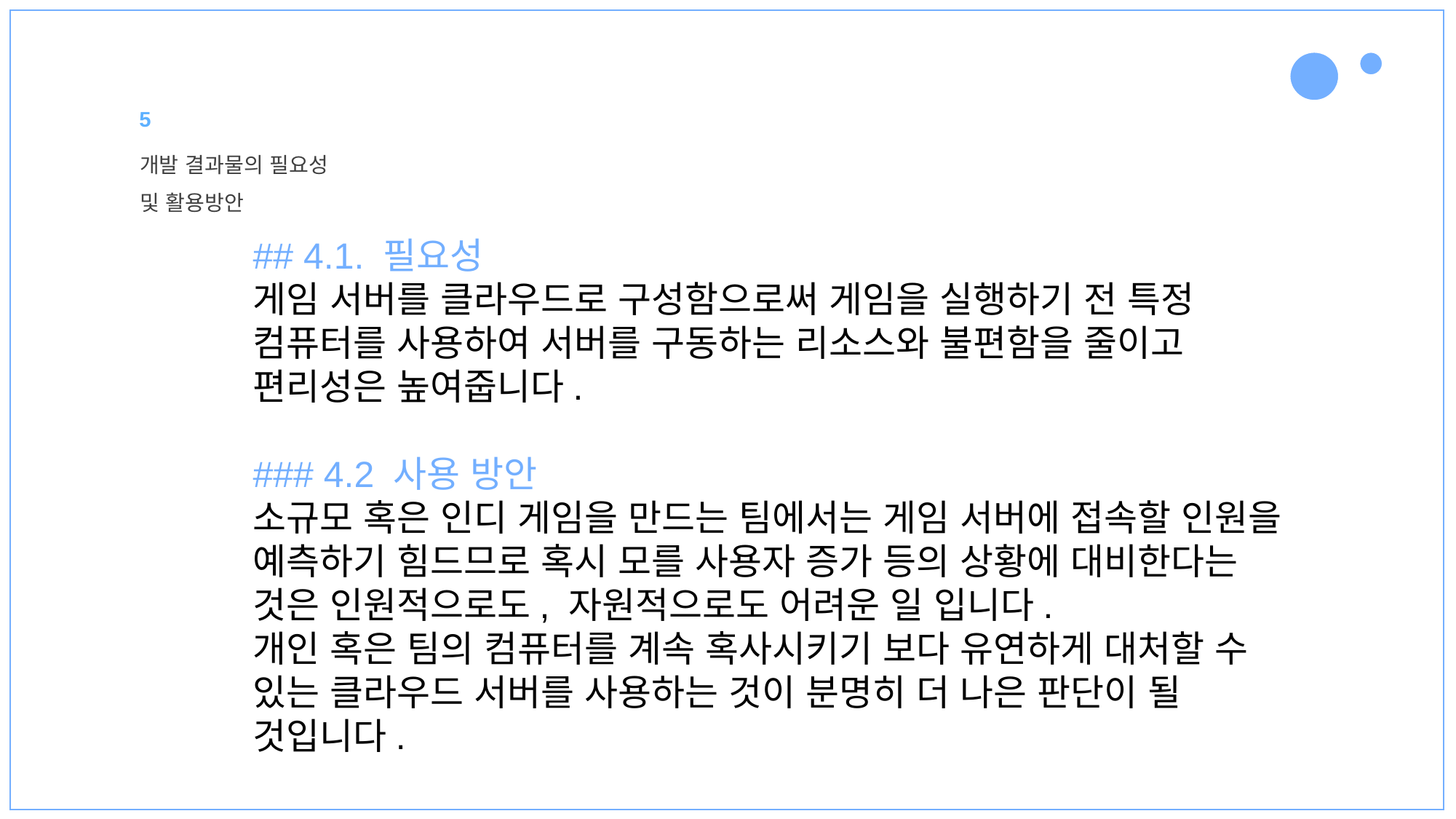

5
개발 결과물의 필요성 및 활용방안
## 4.1. 필요성
게임 서버를 클라우드로 구성함으로써 게임을 실행하기 전 특정 컴퓨터를 사용하여 서버를 구동하는 리소스와 불편함을 줄이고 편리성은 높여줍니다.

### 4.2 사용 방안
소규모 혹은 인디 게임을 만드는 팀에서는 게임 서버에 접속할 인원을 예측하기 힘드므로 혹시 모를 사용자 증가 등의 상황에 대비한다는 것은 인원적으로도, 자원적으로도 어려운 일 입니다.
개인 혹은 팀의 컴퓨터를 계속 혹사시키기 보다 유연하게 대처할 수 있는 클라우드 서버를 사용하는 것이 분명히 더 나은 판단이 될 것입니다.